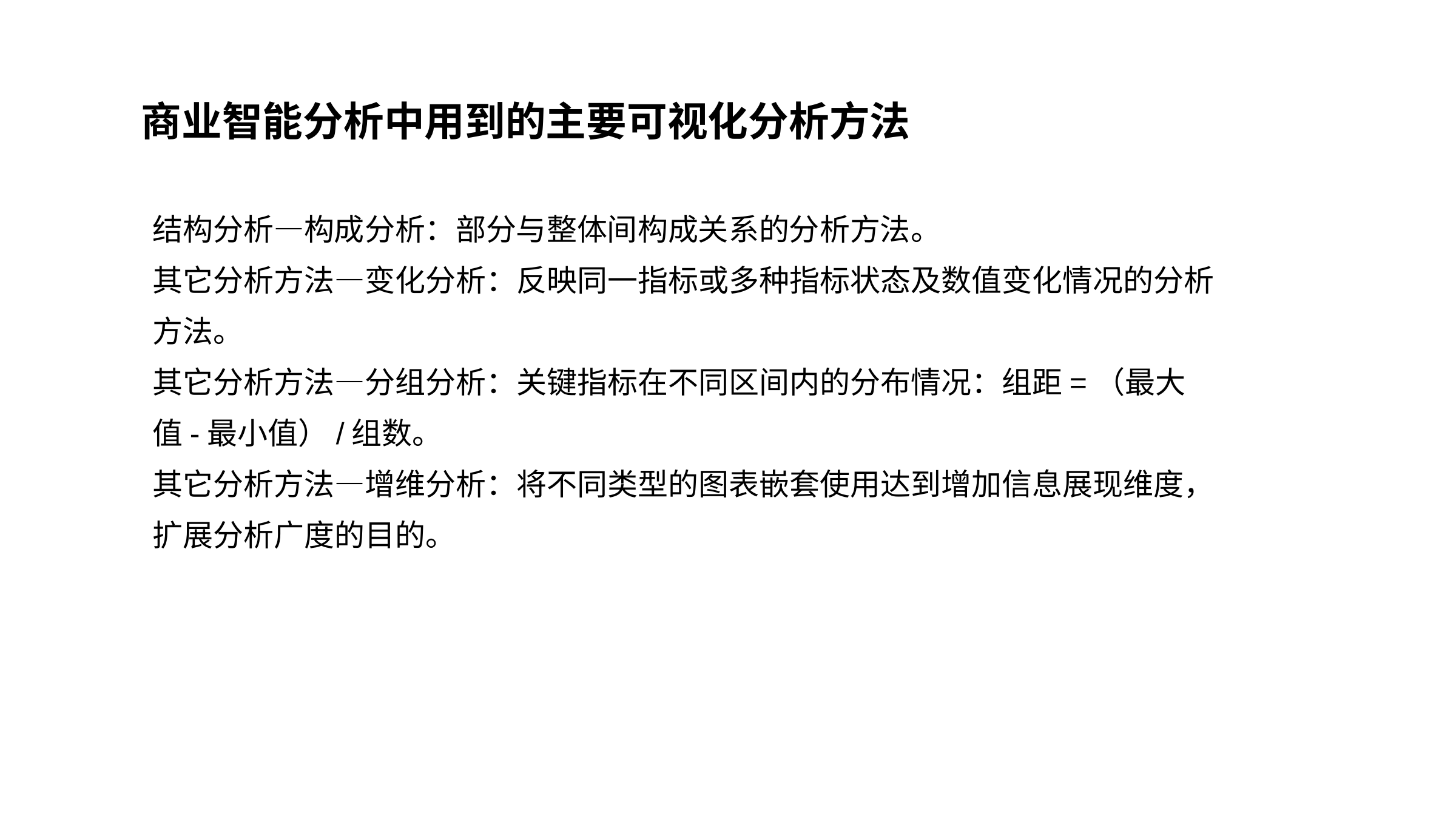

#
商业智能分析中用到的主要可视化分析方法
结构分析—构成分析：部分与整体间构成关系的分析方法。
其它分析方法—变化分析：反映同一指标或多种指标状态及数值变化情况的分析方法。
其它分析方法—分组分析：关键指标在不同区间内的分布情况：组距=（最大值-最小值）/组数。
其它分析方法—增维分析：将不同类型的图表嵌套使用达到增加信息展现维度，扩展分析广度的目的。